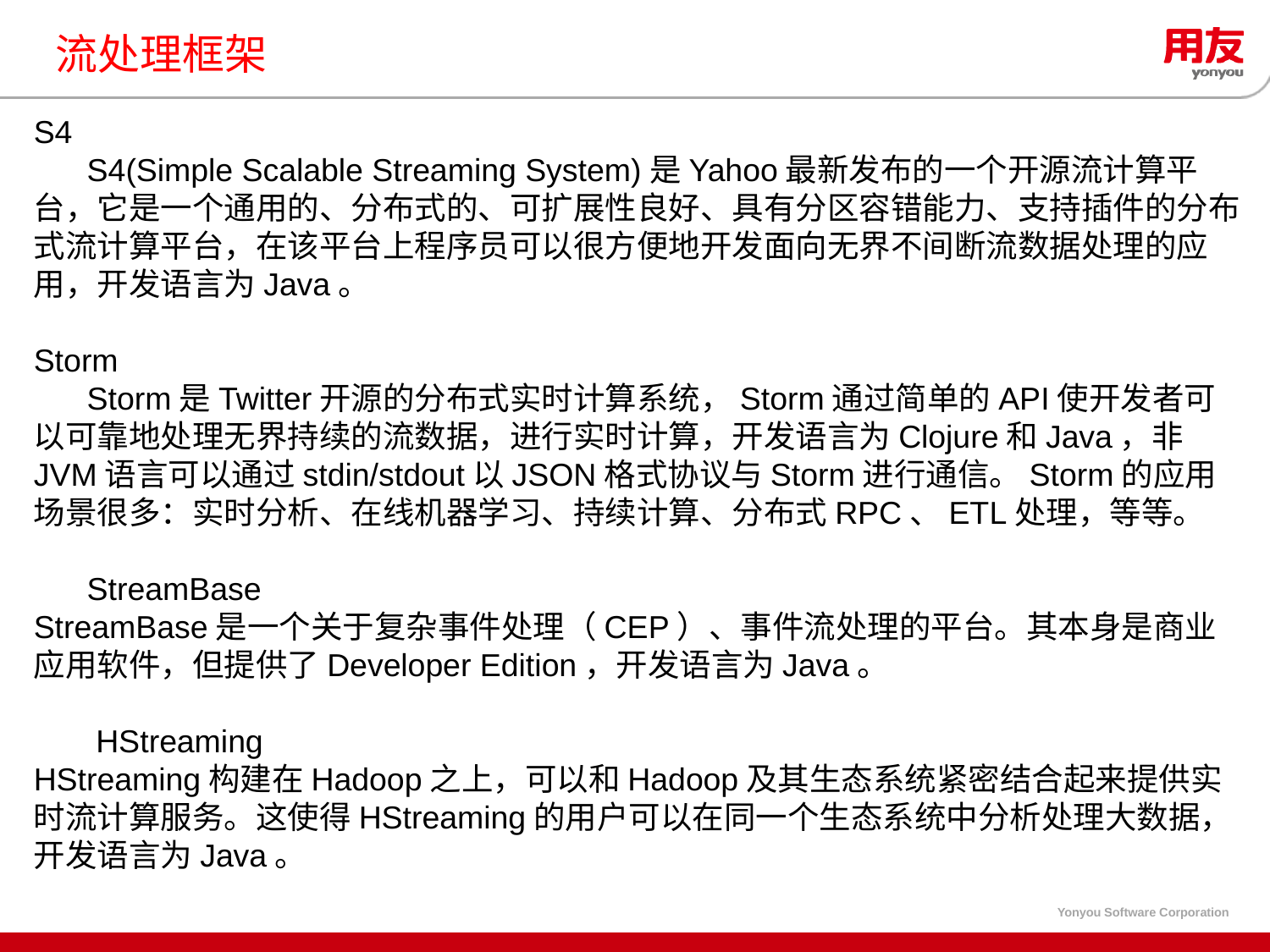

# 流处理框架
S4
      S4(Simple Scalable Streaming System)是Yahoo最新发布的一个开源流计算平台，它是一个通用的、分布式的、可扩展性良好、具有分区容错能力、支持插件的分布式流计算平台，在该平台上程序员可以很方便地开发面向无界不间断流数据处理的应用，开发语言为Java。

Storm
      Storm是Twitter开源的分布式实时计算系统，Storm通过简单的API使开发者可以可靠地处理无界持续的流数据，进行实时计算，开发语言为Clojure和Java，非JVM语言可以通过stdin/stdout以JSON格式协议与Storm进行通信。Storm的应用场景很多：实时分析、在线机器学习、持续计算、分布式RPC、ETL处理，等等。

      StreamBase
StreamBase是一个关于复杂事件处理（CEP）、事件流处理的平台。其本身是商业应用软件，但提供了Developer Edition，开发语言为Java。

       HStreaming
HStreaming构建在Hadoop之上，可以和Hadoop及其生态系统紧密结合起来提供实时流计算服务。这使得HStreaming的用户可以在同一个生态系统中分析处理大数据，开发语言为Java。